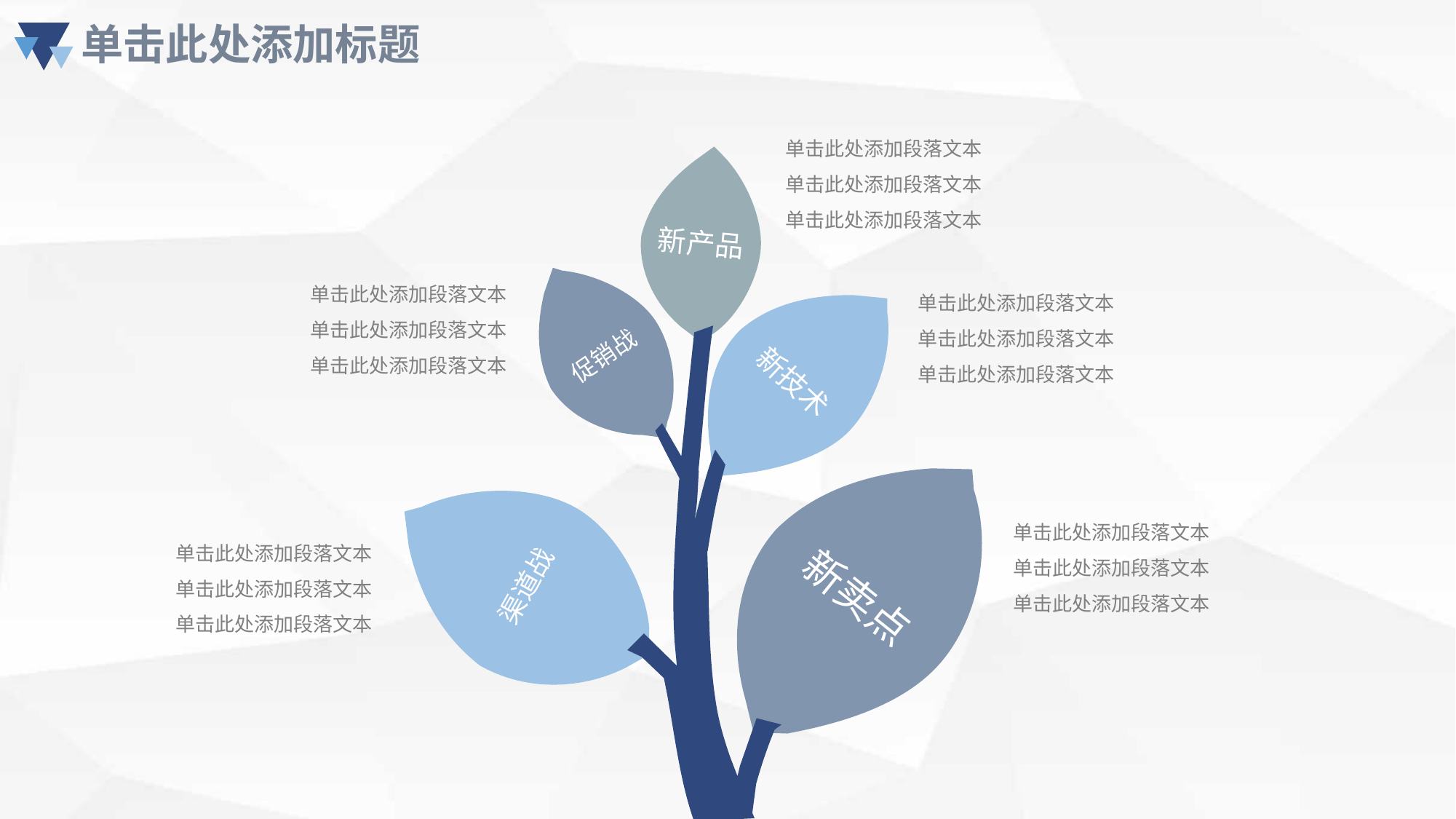

单击此处添加段落文本
单击此处添加段落文本
单击此处添加段落文本
新产品
促销战
新技术

新卖点
渠道战
单击此处添加段落文本
单击此处添加段落文本
单击此处添加段落文本
单击此处添加段落文本
单击此处添加段落文本
单击此处添加段落文本
单击此处添加段落文本
单击此处添加段落文本
单击此处添加段落文本
单击此处添加段落文本
单击此处添加段落文本
单击此处添加段落文本